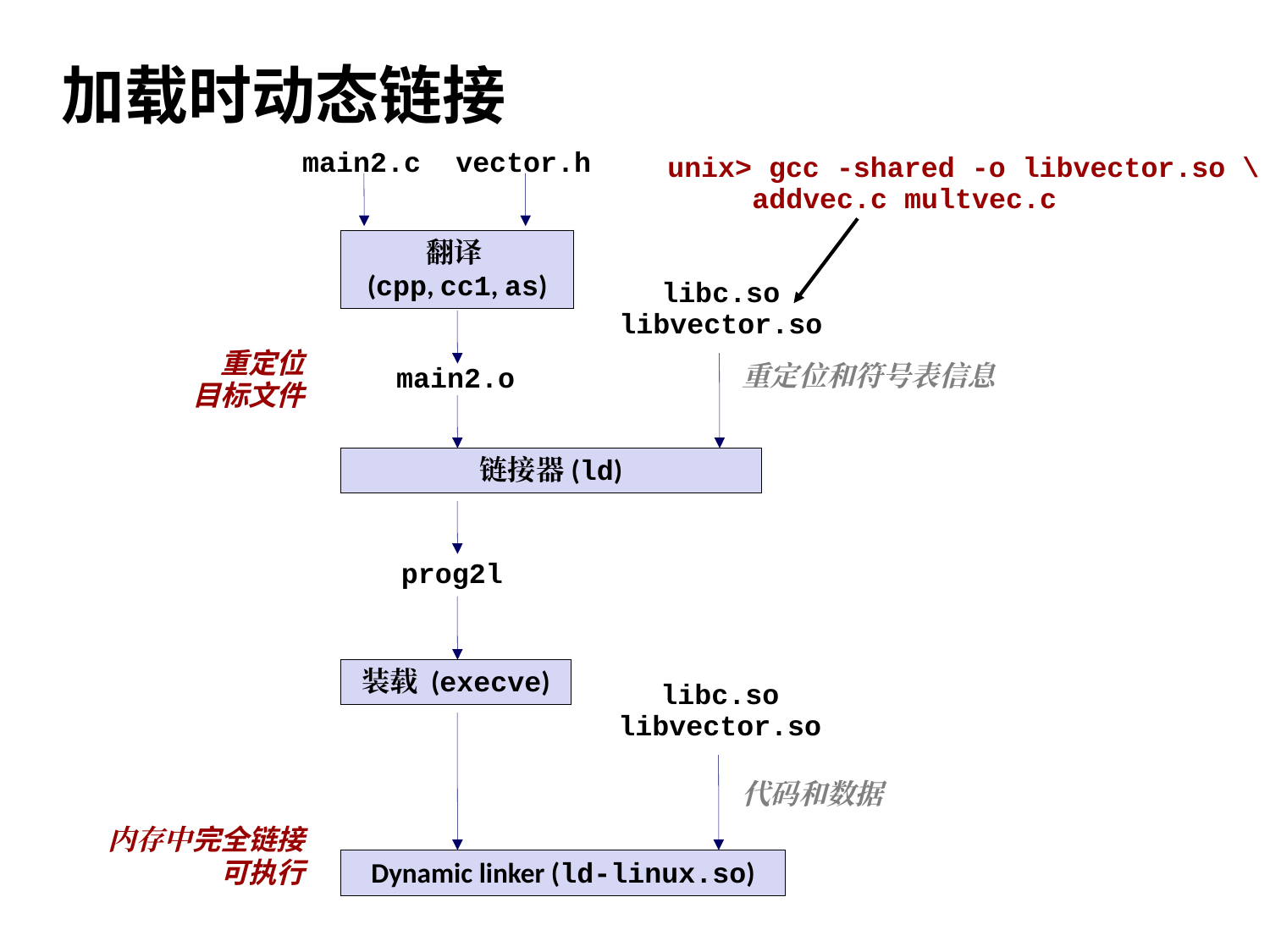

加载时动态链接
main2.c
vector.h
unix> gcc -shared -o libvector.so \
     addvec.c multvec.c

翻译
(cpp, cc1, as)
libc.so
libvector.so

重定位
目标文件

重定位和符号表信息
main2.o

链接器(ld)

prog2l

装载 (execve)
libc.so
libvector.so

代码和数据
内存中完全链接
可执行
Dynamic linker (ld-linux.so)